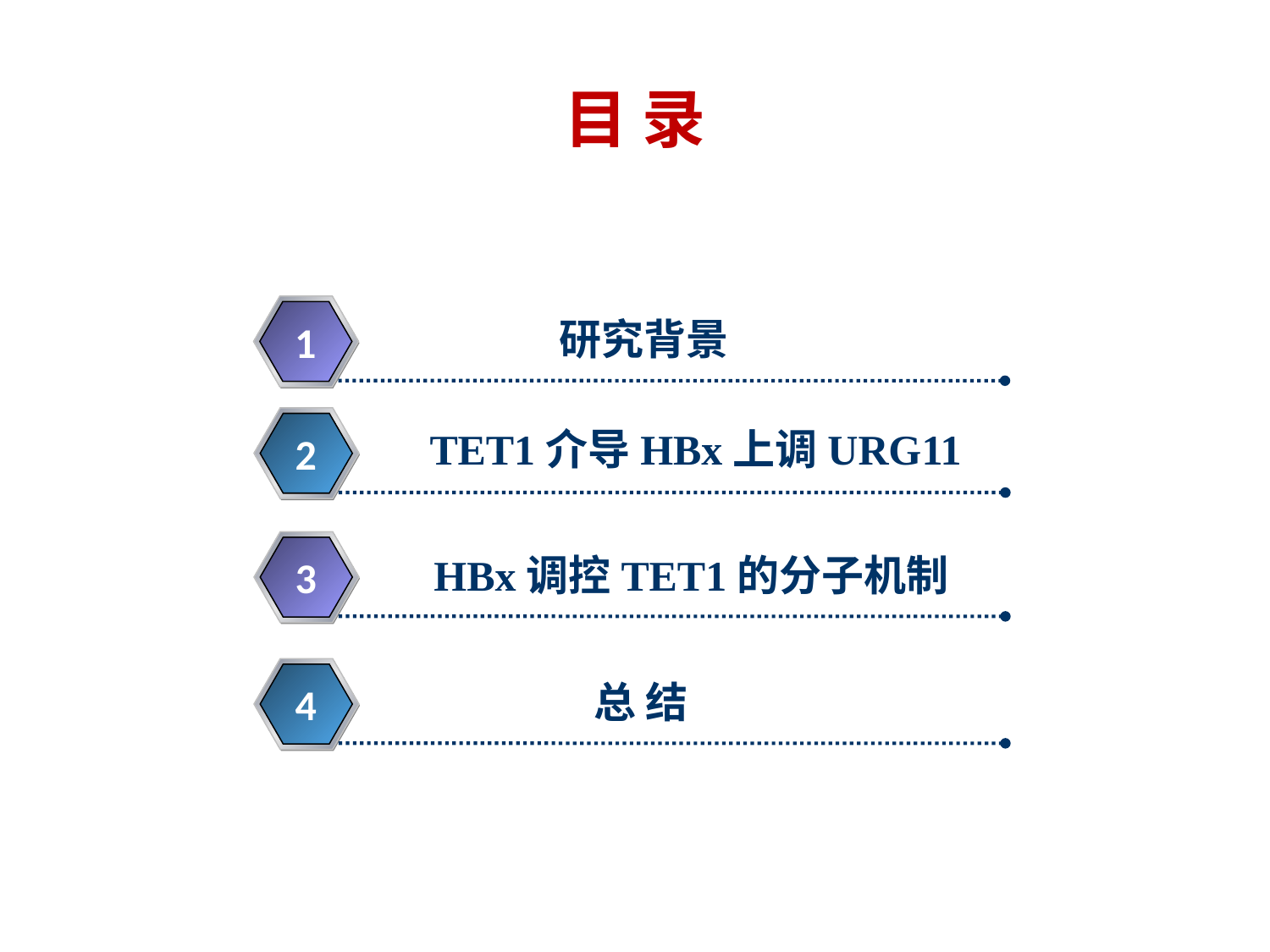

# 目 录

研究背景
1

TET1介导HBx上调URG11
2

HBx调控TET1的分子机制
3

总 结
4